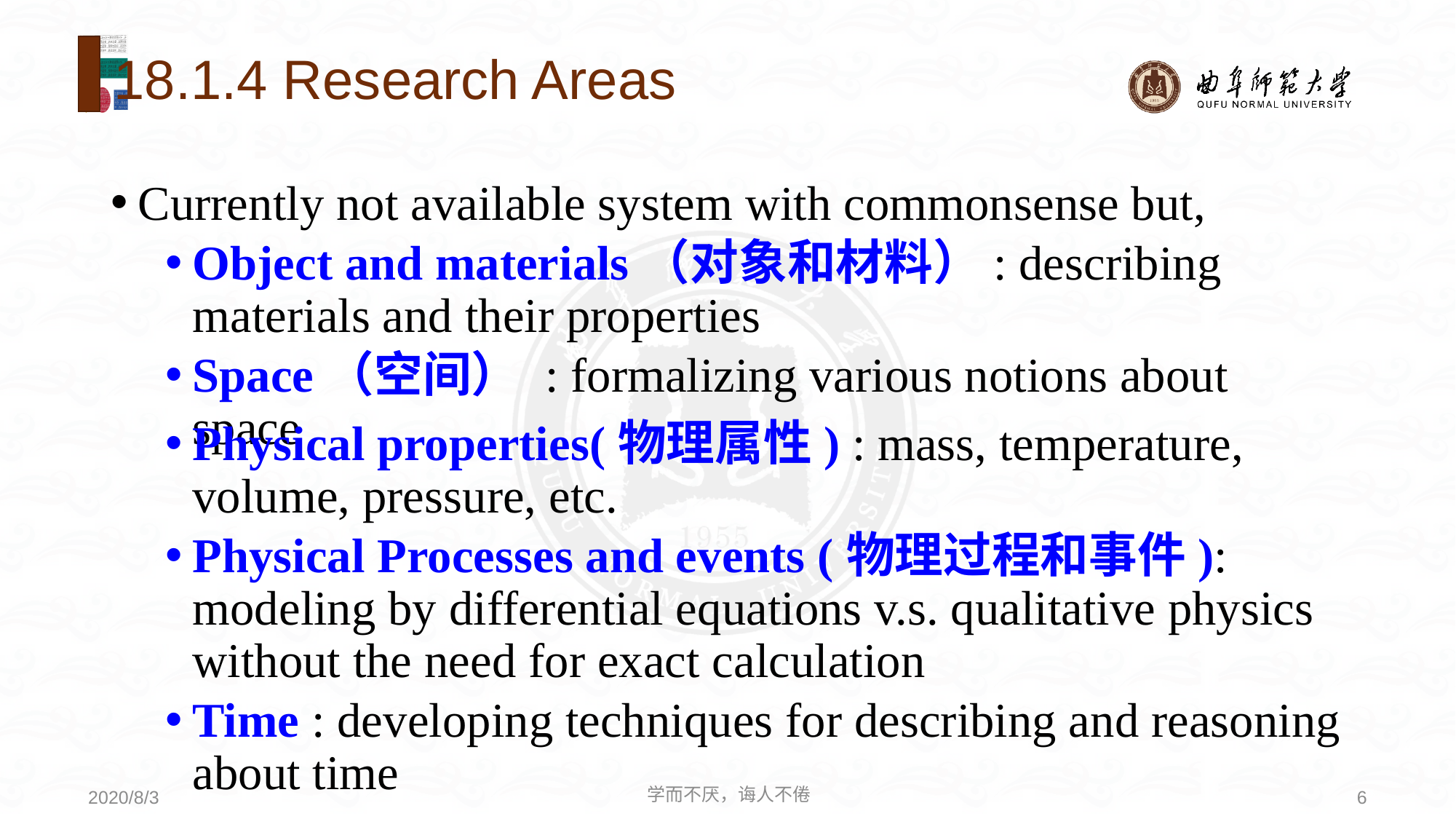

# 18.1.4 Research Areas
Currently not available system with commonsense but,
Object and materials（对象和材料）: describing materials and their properties
Space（空间） : formalizing various notions about space
Physical properties(物理属性) : mass, temperature, volume, pressure, etc.
Physical Processes and events (物理过程和事件): modeling by differential equations v.s. qualitative physics without the need for exact calculation
Time : developing techniques for describing and reasoning about time
学而不厌，诲人不倦
6
2020/8/3